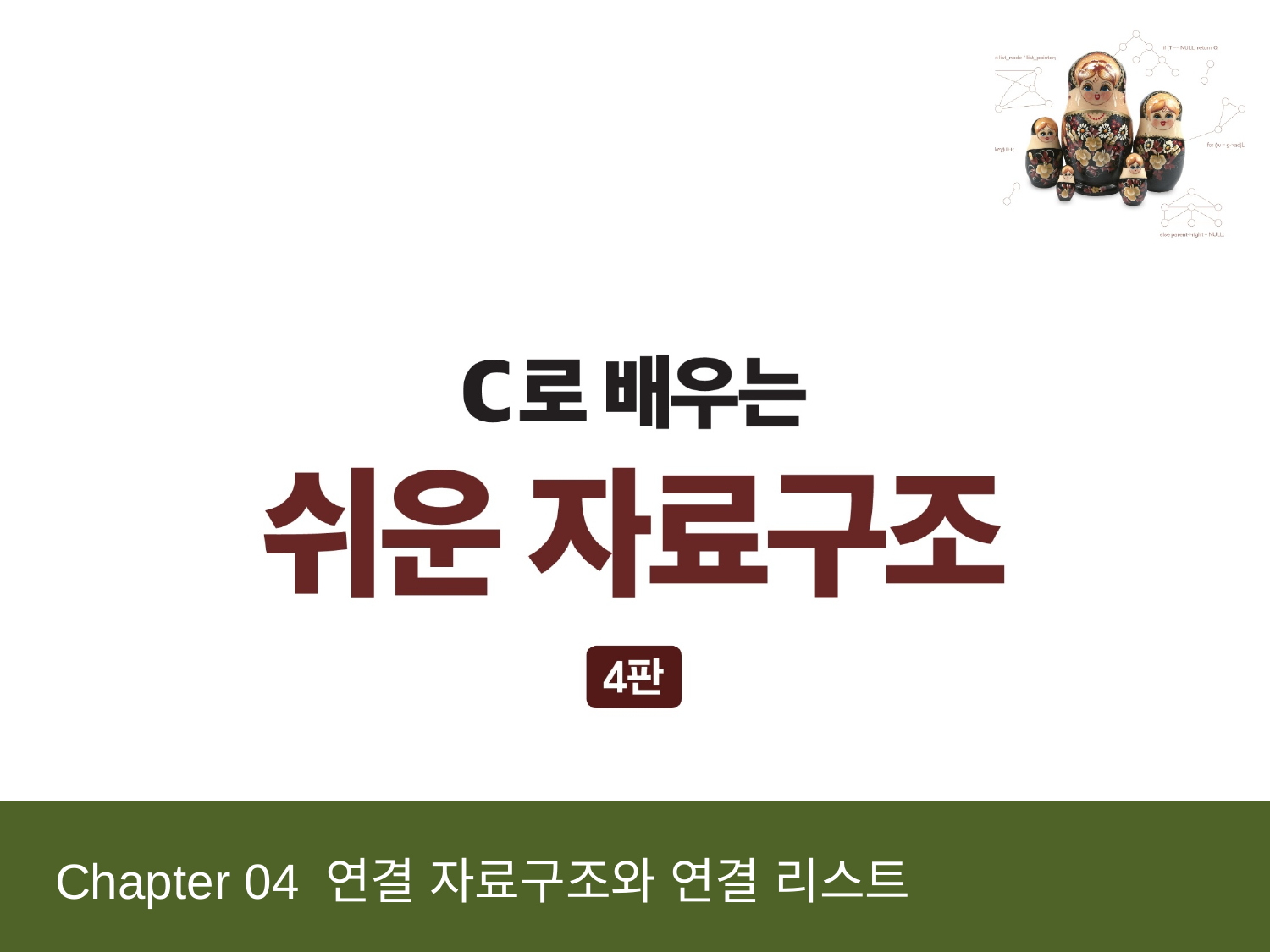

# Chapter 04 연결 자료구조와 연결 리스트